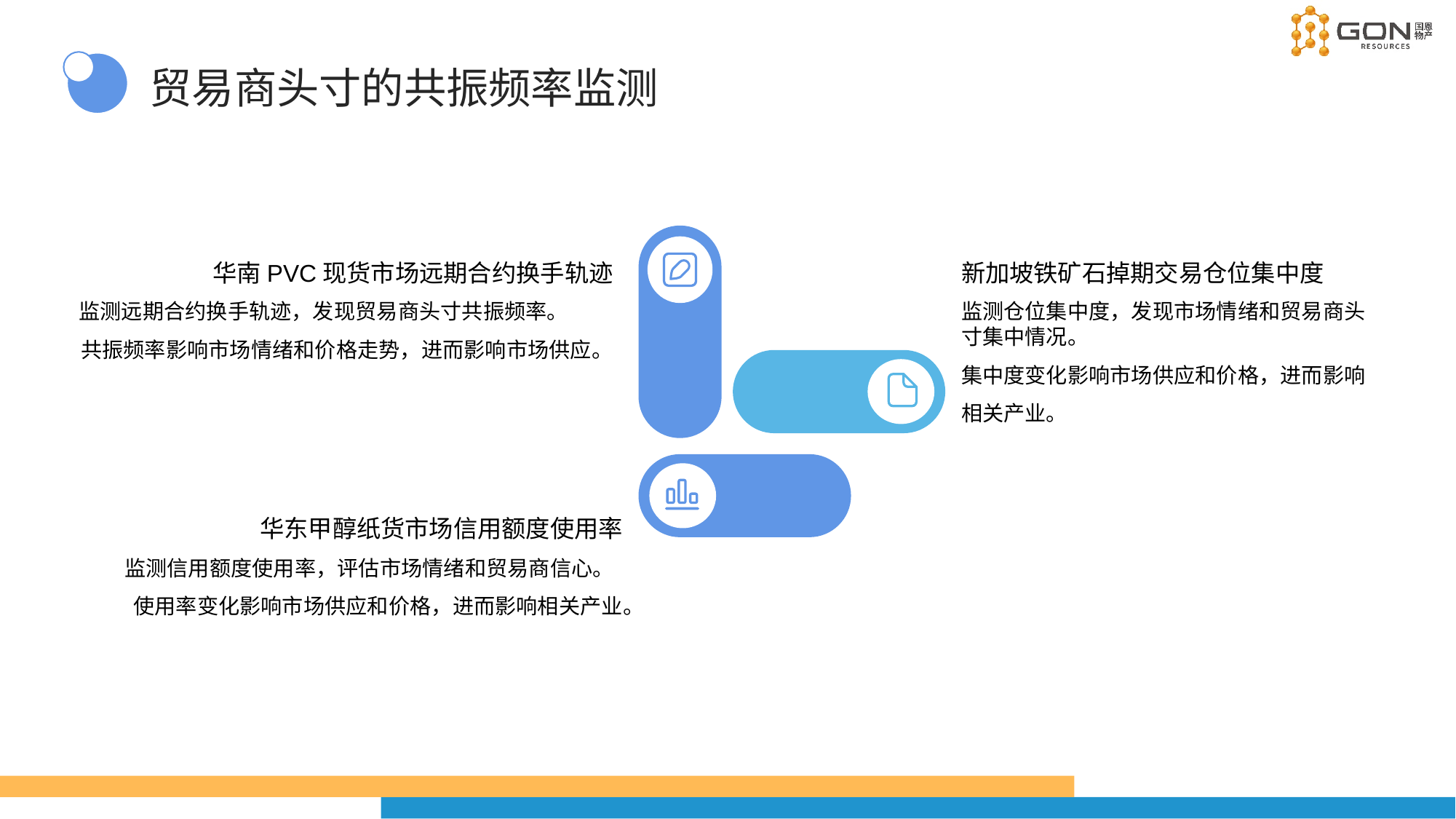

贸易商头寸的共振频率监测
华南PVC现货市场远期合约换手轨迹
新加坡铁矿石掉期交易仓位集中度

监测远期合约换手轨迹，发现贸易商头寸共振频率。
共振频率影响市场情绪和价格走势，进而影响市场供应。
监测仓位集中度，发现市场情绪和贸易商头寸集中情况。
集中度变化影响市场供应和价格，进而影响相关产业。

华东甲醇纸货市场信用额度使用率

监测信用额度使用率，评估市场情绪和贸易商信心。
使用率变化影响市场供应和价格，进而影响相关产业。